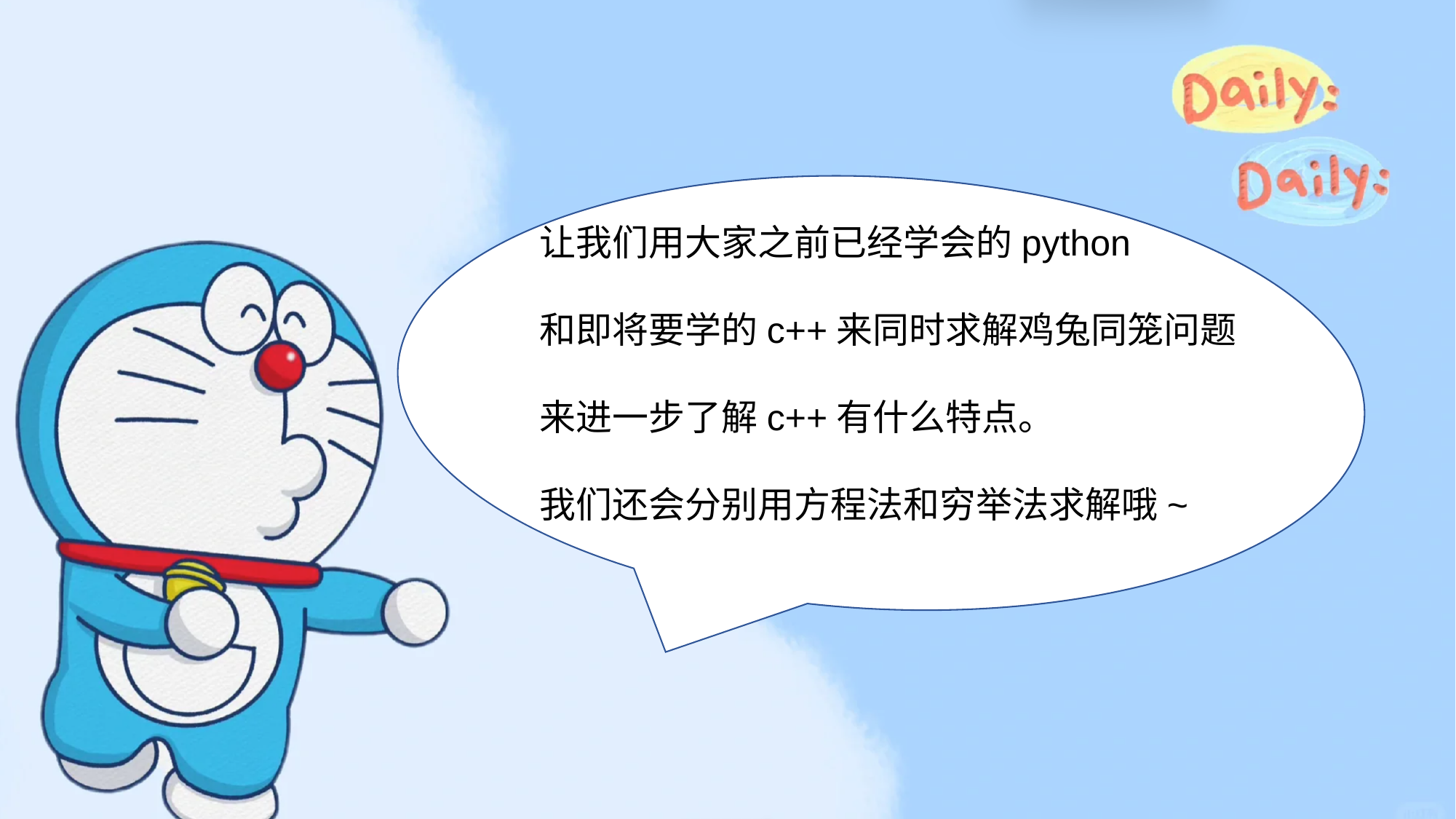

让我们用大家之前已经学会的python

和即将要学的c++来同时求解鸡兔同笼问题

来进一步了解c++有什么特点。

我们还会分别用方程法和穷举法求解哦~